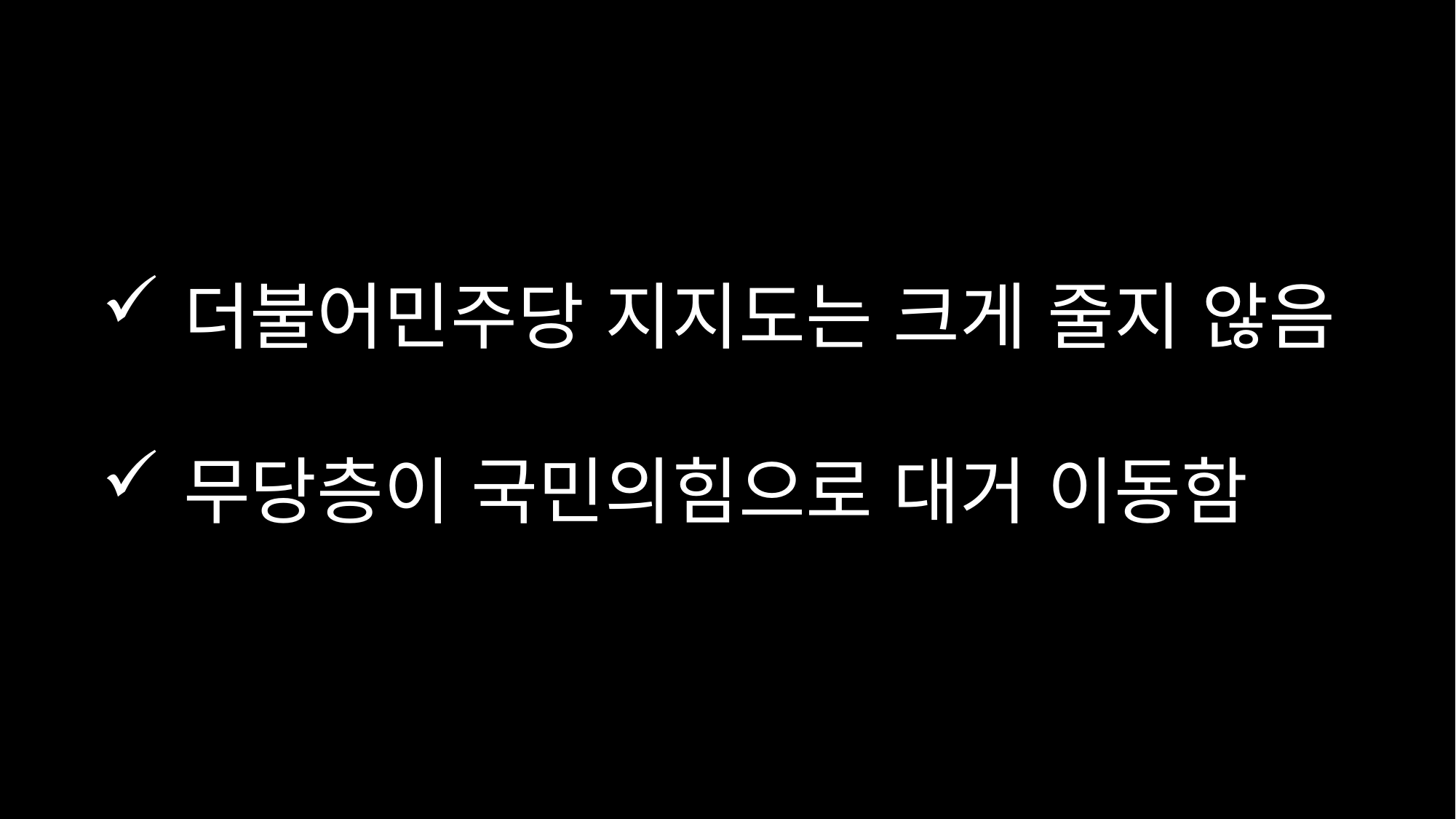

더불어민주당 지지도는 크게 줄지 않음

무당층이 국민의힘으로 대거 이동함